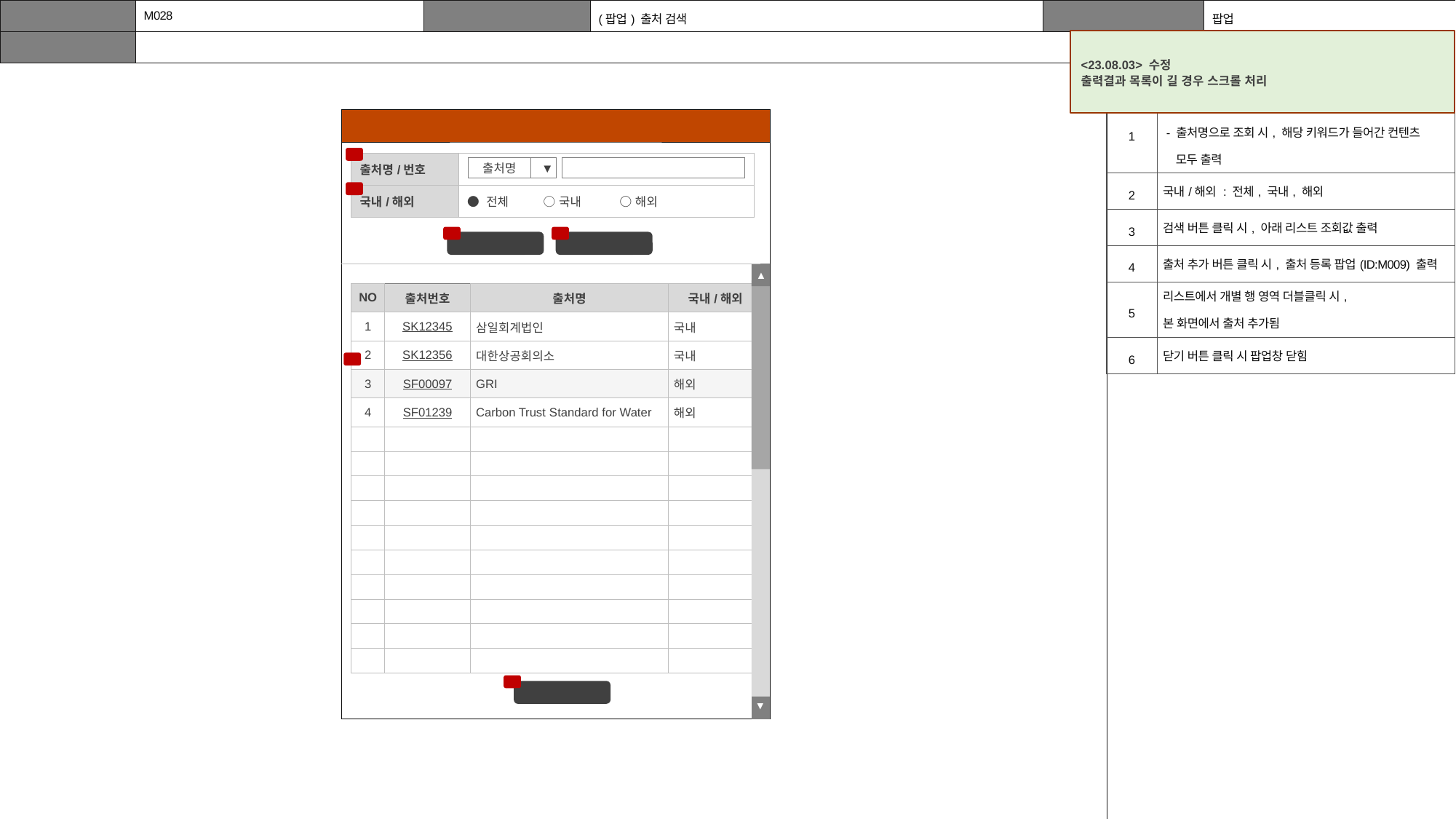

| 화면 ID | M028 | 화면 명 | (팝업) 출처 검색 | 화면 유형 | 팝업 |
| --- | --- | --- | --- | --- | --- |
| 화면 설명 |  |  |  |  |  |
<23.08.03> 수정
출력결과 목록이 길 경우 스크롤 처리
| Description |
| --- |
|  |
| 1 | [출처명, 출처번호]로 구분 - 출처명으로 조회 시, 해당 키워드가 들어간 컨텐츠 모두 출력 |
| --- | --- |
| 2 | 국내/해외 : 전체, 국내, 해외 |
| 3 | 검색 버튼 클릭 시, 아래 리스트 조회값 출력 |
| 4 | 출처 추가 버튼 클릭 시, 출처 등록 팝업(ID:M009) 출력 |
| 5 | 리스트에서 개별 행 영역 더블클릭 시, 본 화면에서 출처 추가됨 |
| 6 | 닫기 버튼 클릭 시 팝업창 닫힘 |
출처 검색                                                                                        X

1
| 출처명/번호 |  |
| --- | --- |
| 국내/해외 | ● 전체 ○ 국내 ○ 해외 |

▼
출처명
2
3
4
검색
신규 출처 추가
▲

▲

| NO | 출처번호 | 출처명 | 국내/해외 |
| --- | --- | --- | --- |
| 1 | SK12345 | 삼일회계법인 | 국내 |
| 2 | SK12356 | 대한상공회의소 | 국내 |
| 3 | SF00097 | GRI | 해외 |
| 4 | SF01239 | Carbon Trust Standard for Water | 해외 |
|  |  |  |  |
|  |  |  |  |
|  |  |  |  |
|  |  |  |  |
|  |  |  |  |
|  |  |  |  |
|  |  |  |  |
|  |  |  |  |
|  |  |  |  |
|  |  |  |  |
5
6
닫기